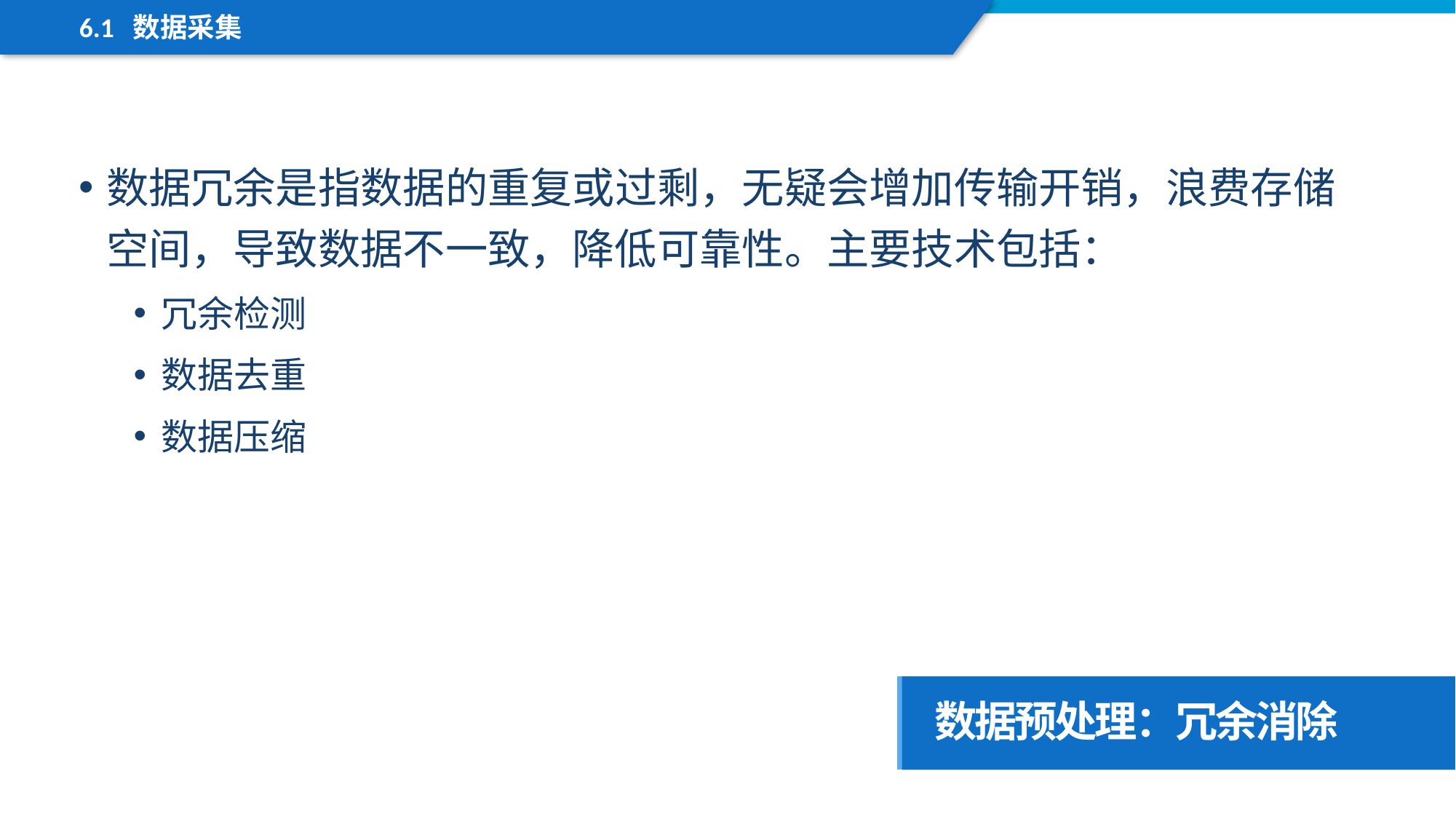

6.1  数据采集
数据冗余是指数据的重复或过剩，无疑会增加传输开销，浪费存储空间，导致数据不一致，降低可靠性。主要技术包括：
冗余检测
数据去重
数据压缩
数据预处理：冗余消除